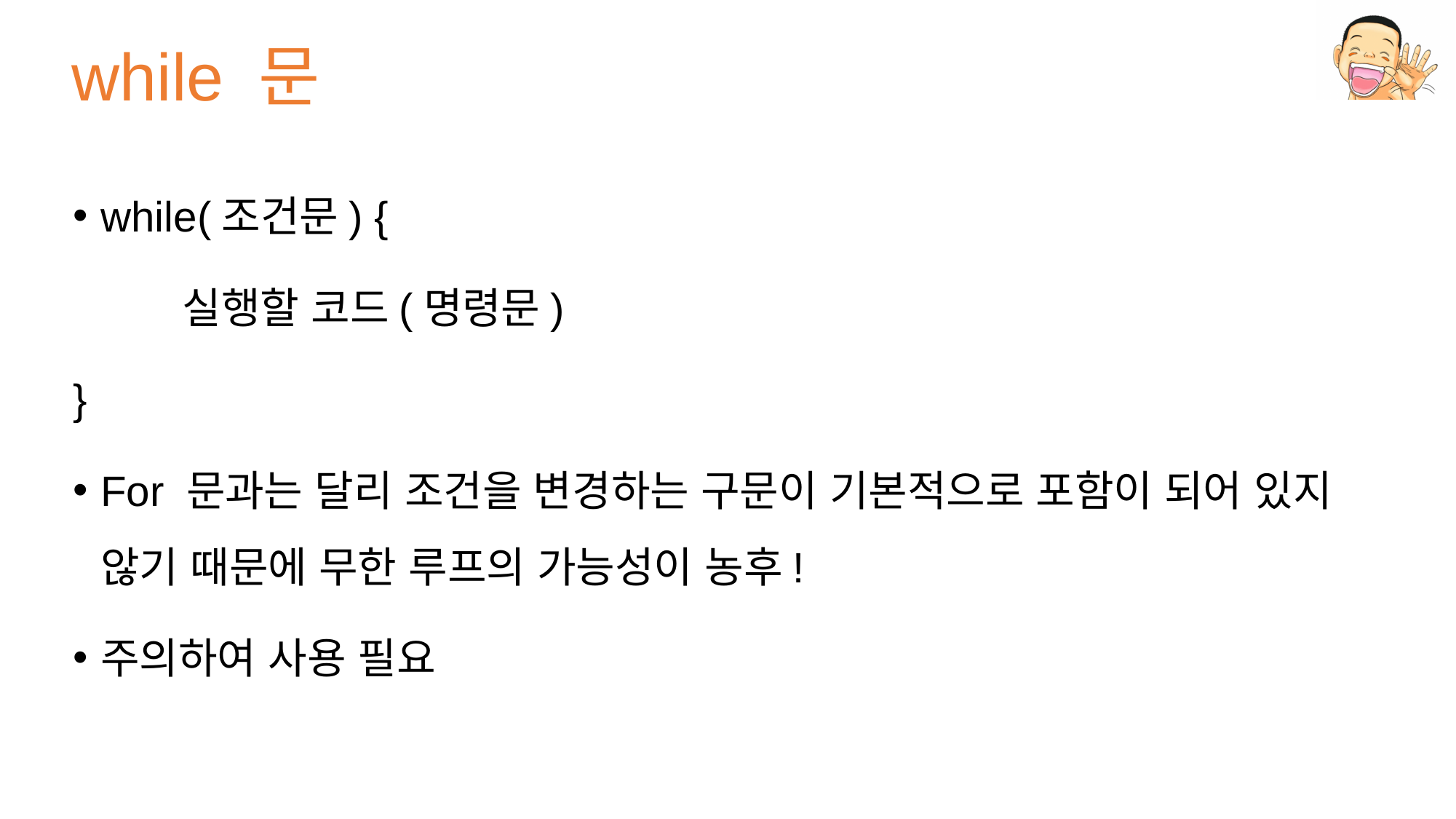

# while 문
while(조건문) {
	실행할 코드(명령문)
}
For 문과는 달리 조건을 변경하는 구문이 기본적으로 포함이 되어 있지 않기 때문에 무한 루프의 가능성이 농후!
주의하여 사용 필요